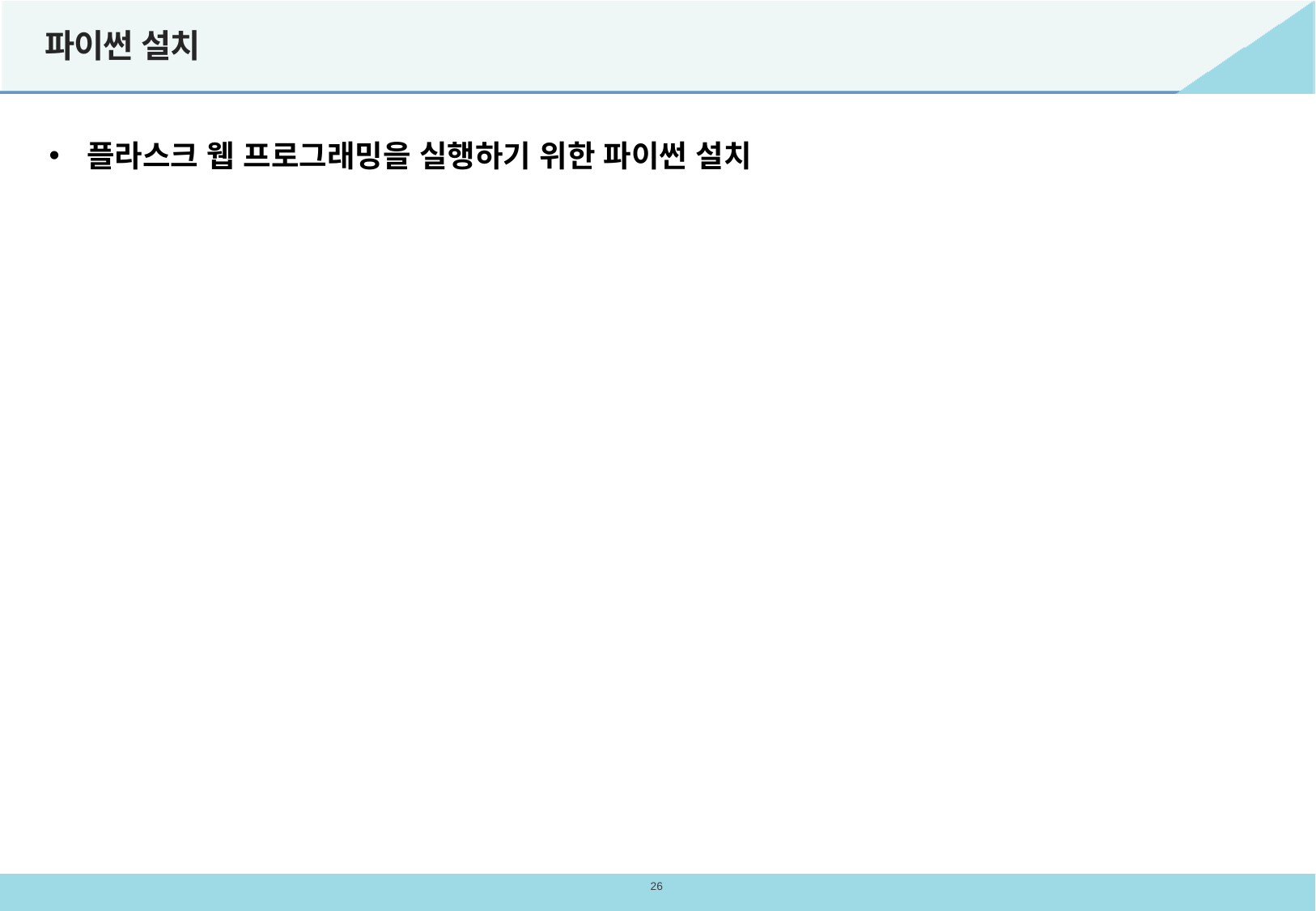

# 파이썬 설치
플라스크 웹 프로그래밍을 실행하기 위한 파이썬 설치